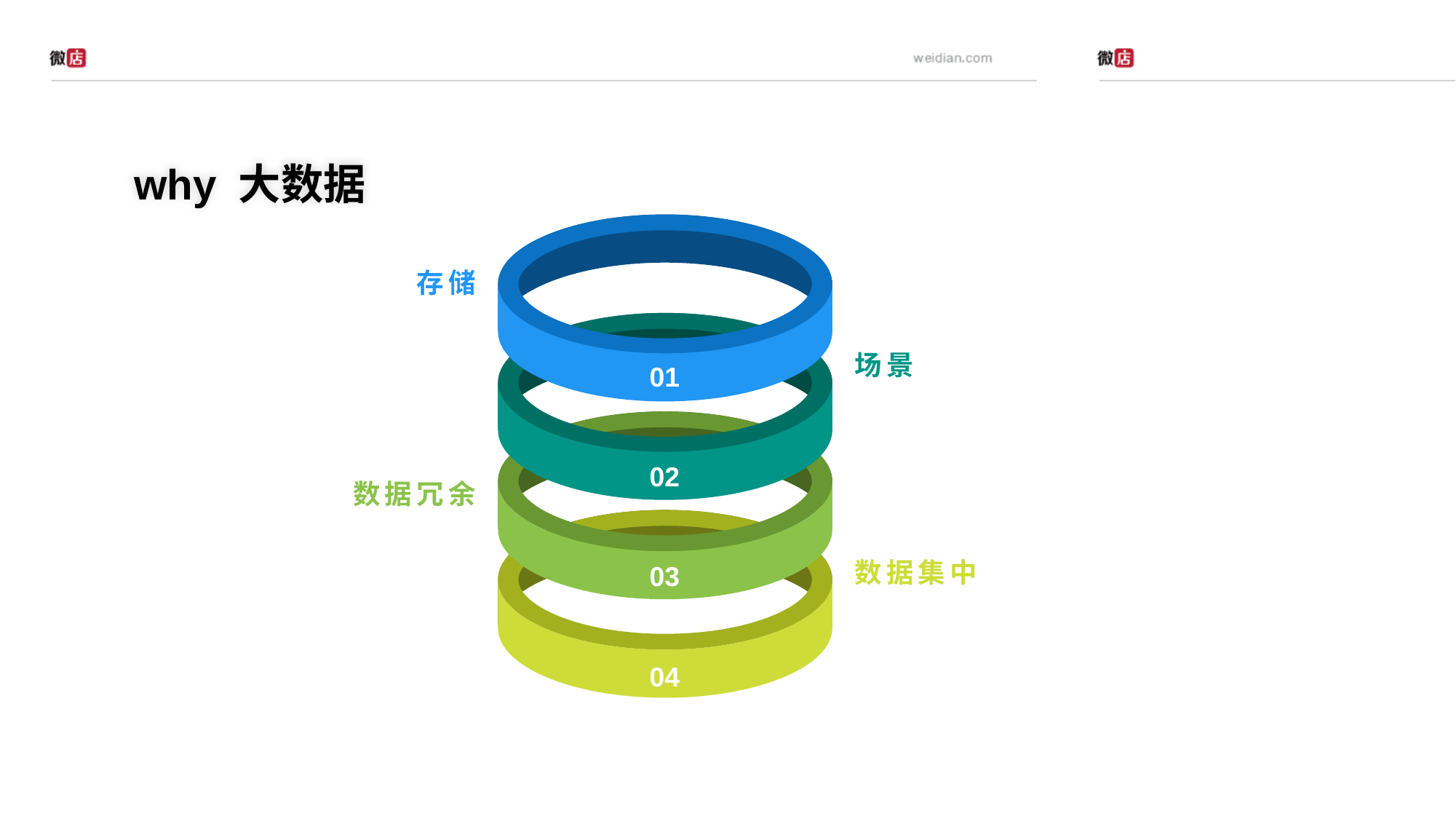

why 大数据

存储

场景
01

02
数据冗余

数据集中
03
04